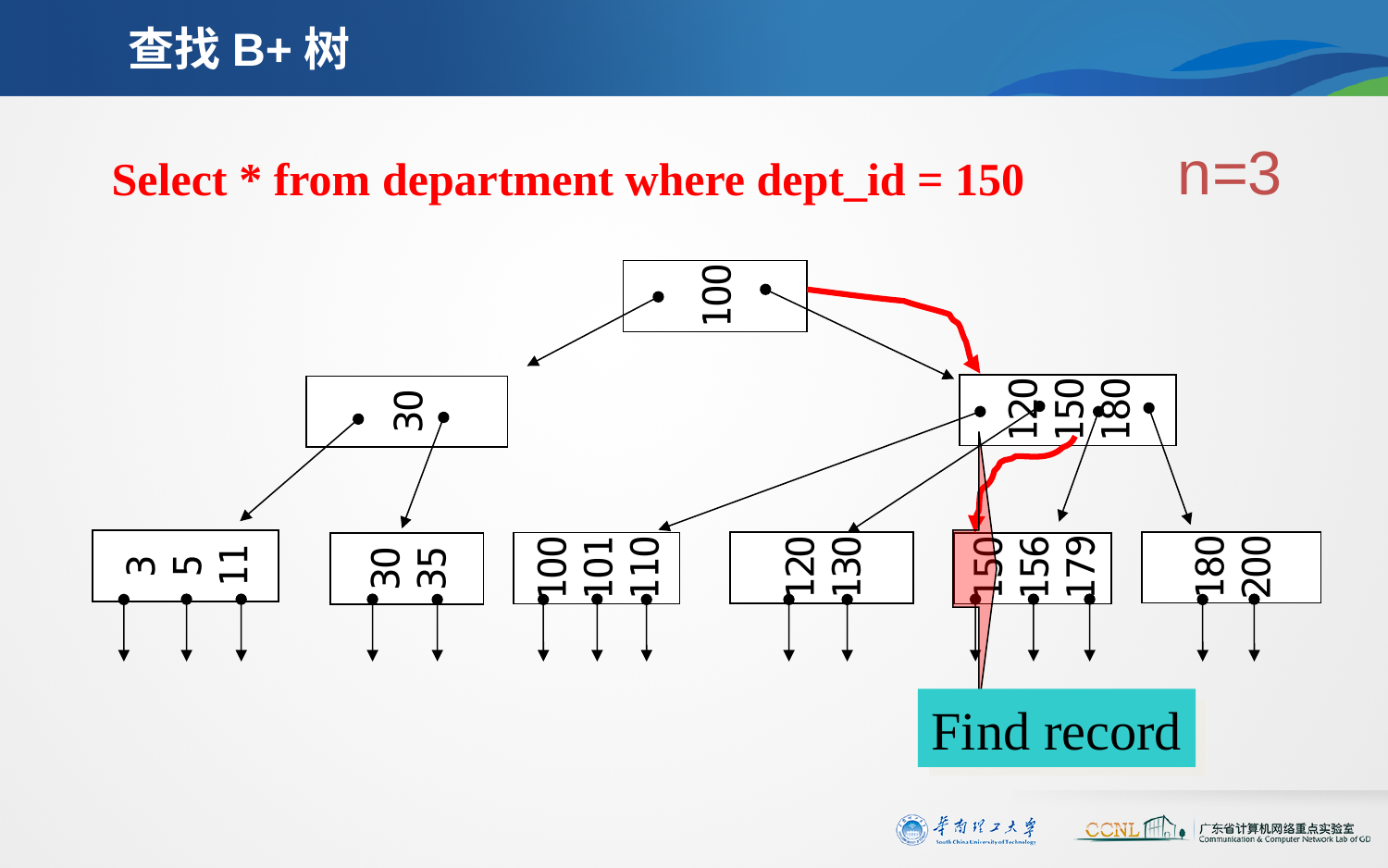

# 查找B+树
n=3
Select * from department where dept_id = 150
100

120
150
180
30

3
5
11
120
130
180
200
100
101
110
150
156
179
30
35

Find record